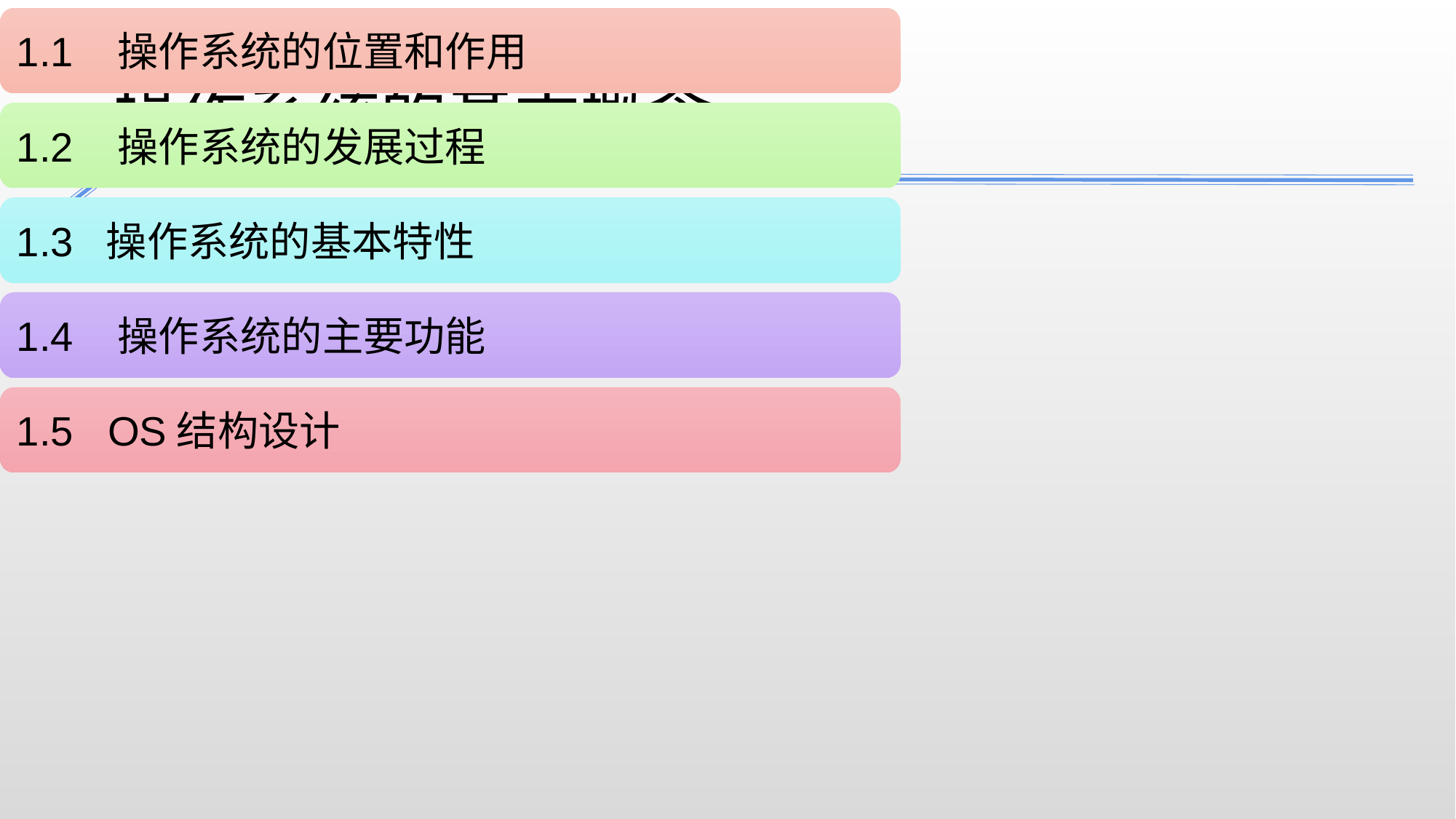

操作系统的基本概念
1.1   操作系统的位置和作用
1.2   操作系统的发展过程
1.3  操作系统的基本特性
1.4   操作系统的主要功能
1.5   OS结构设计